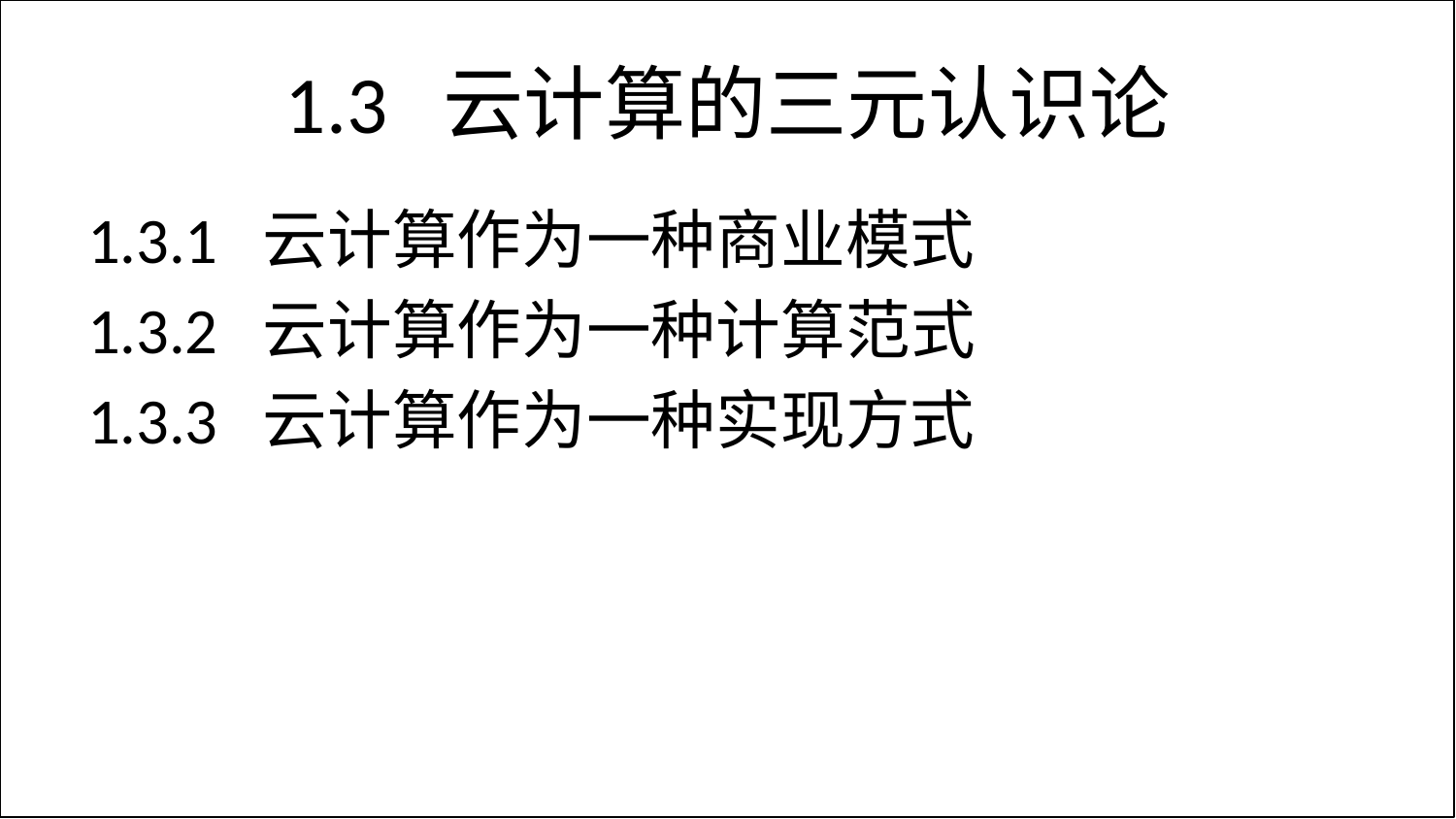

# 1.3  云计算的三元认识论
1.3.1  云计算作为一种商业模式
1.3.2  云计算作为一种计算范式
1.3.3  云计算作为一种实现方式